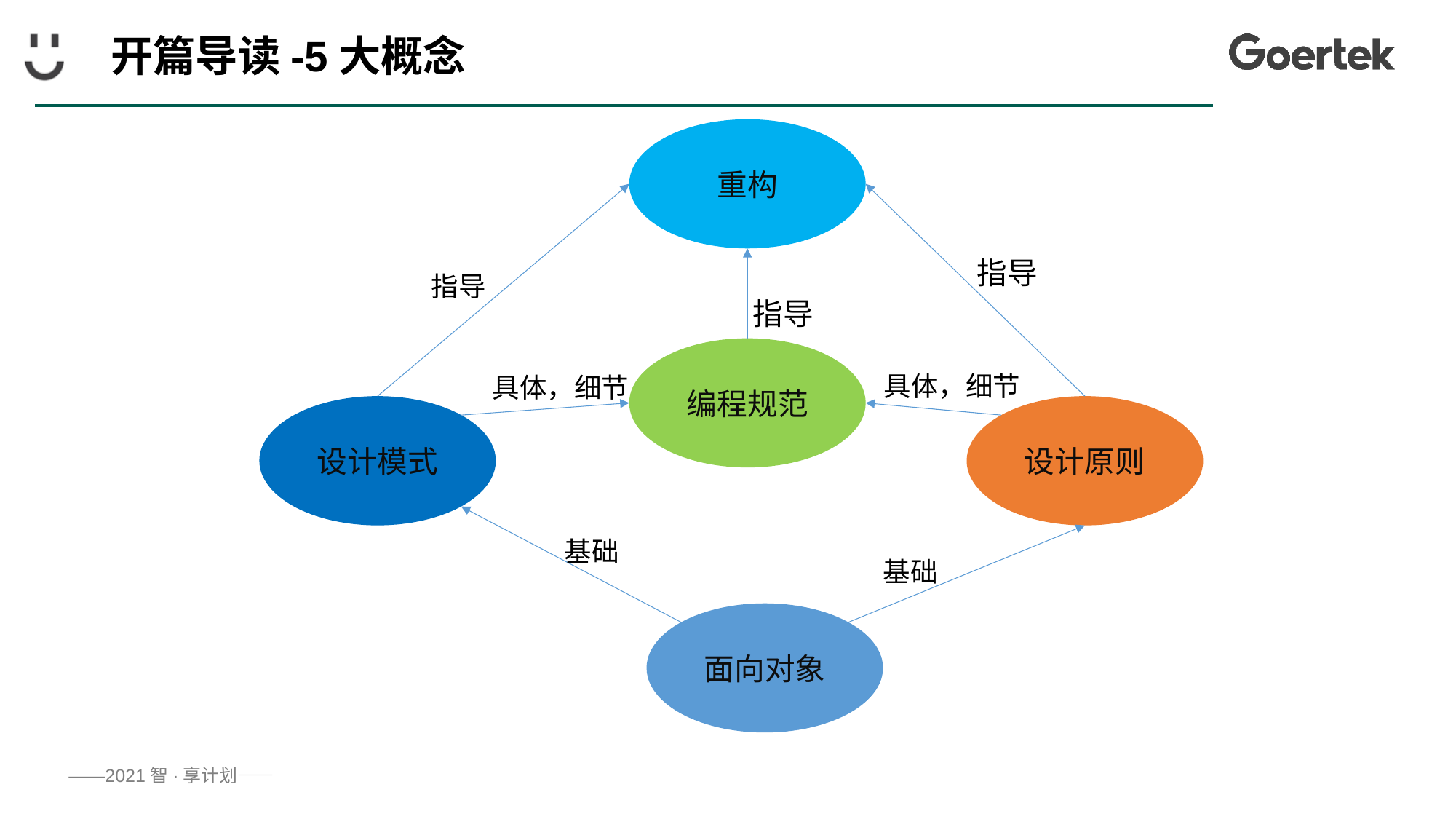

# 开篇导读-5大概念
重构
指导
指导
指导
编程规范
具体，细节
具体，细节
设计模式
设计原则
基础
基础
面向对象
11